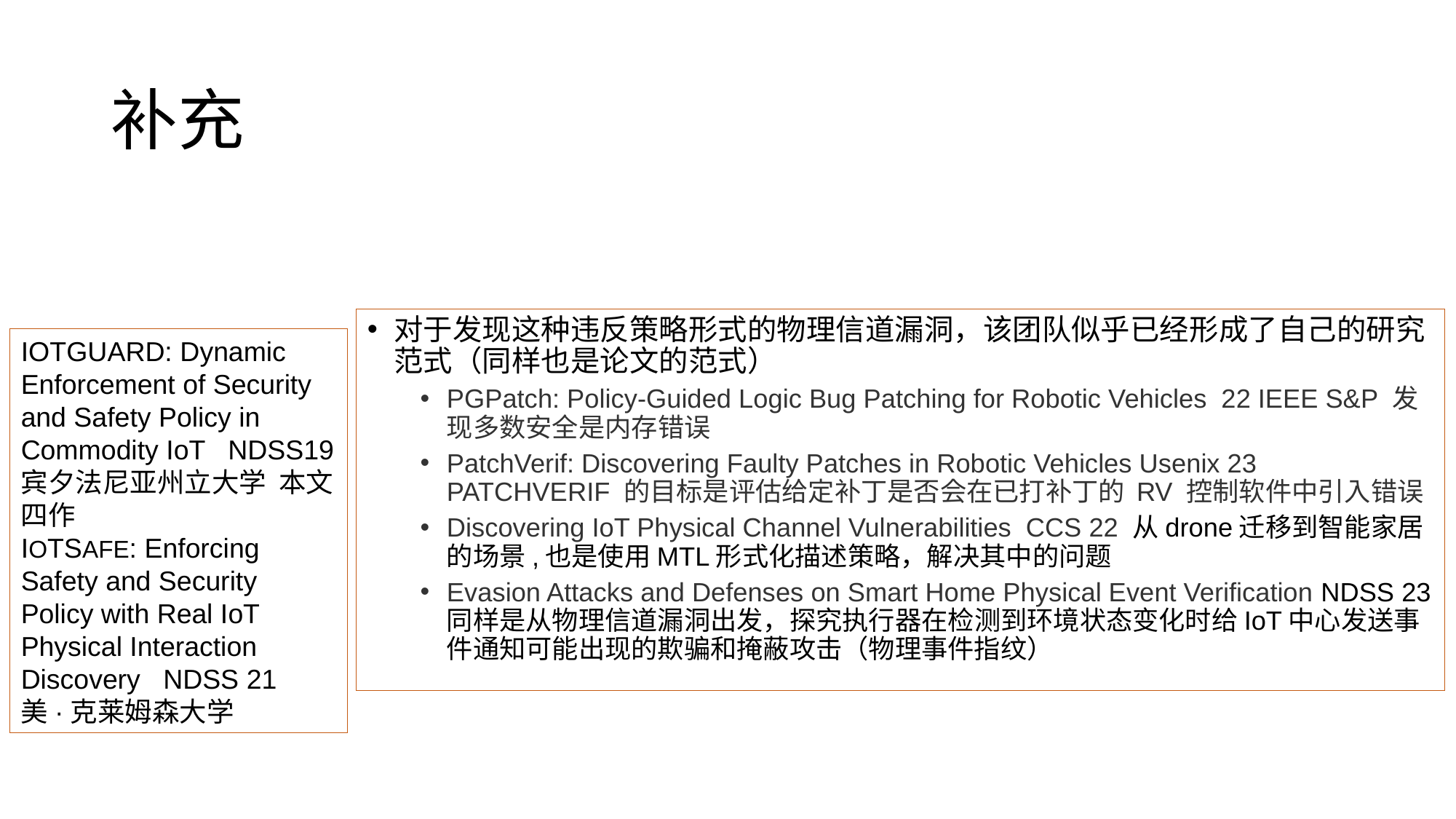

# 补充
对于发现这种违反策略形式的物理信道漏洞，该团队似乎已经形成了自己的研究范式（同样也是论文的范式）
PGPatch: Policy-Guided Logic Bug Patching for Robotic Vehicles  22 IEEE S&P 发现多数安全是内存错误
PatchVerif: Discovering Faulty Patches in Robotic Vehicles Usenix 23  PATCHVERIF 的目标是评估给定补丁是否会在已打补丁的 RV 控制软件中引入错误
Discovering IoT Physical Channel Vulnerabilities  CCS 22 从drone迁移到智能家居的场景,也是使用MTL形式化描述策略，解决其中的问题
Evasion Attacks and Defenses on Smart Home Physical Event Verification NDSS 23 同样是从物理信道漏洞出发，探究执行器在检测到环境状态变化时给IoT中心发送事件通知可能出现的欺骗和掩蔽攻击（物理事件指纹）

IOTGUARD: Dynamic Enforcement of Security and Safety Policy in Commodity IoT   NDSS19 宾夕法尼亚州立大学  本文四作
IOTSAFE: Enforcing Safety and Security Policy with Real IoT Physical Interaction Discovery   NDSS 21  美·克莱姆森大学